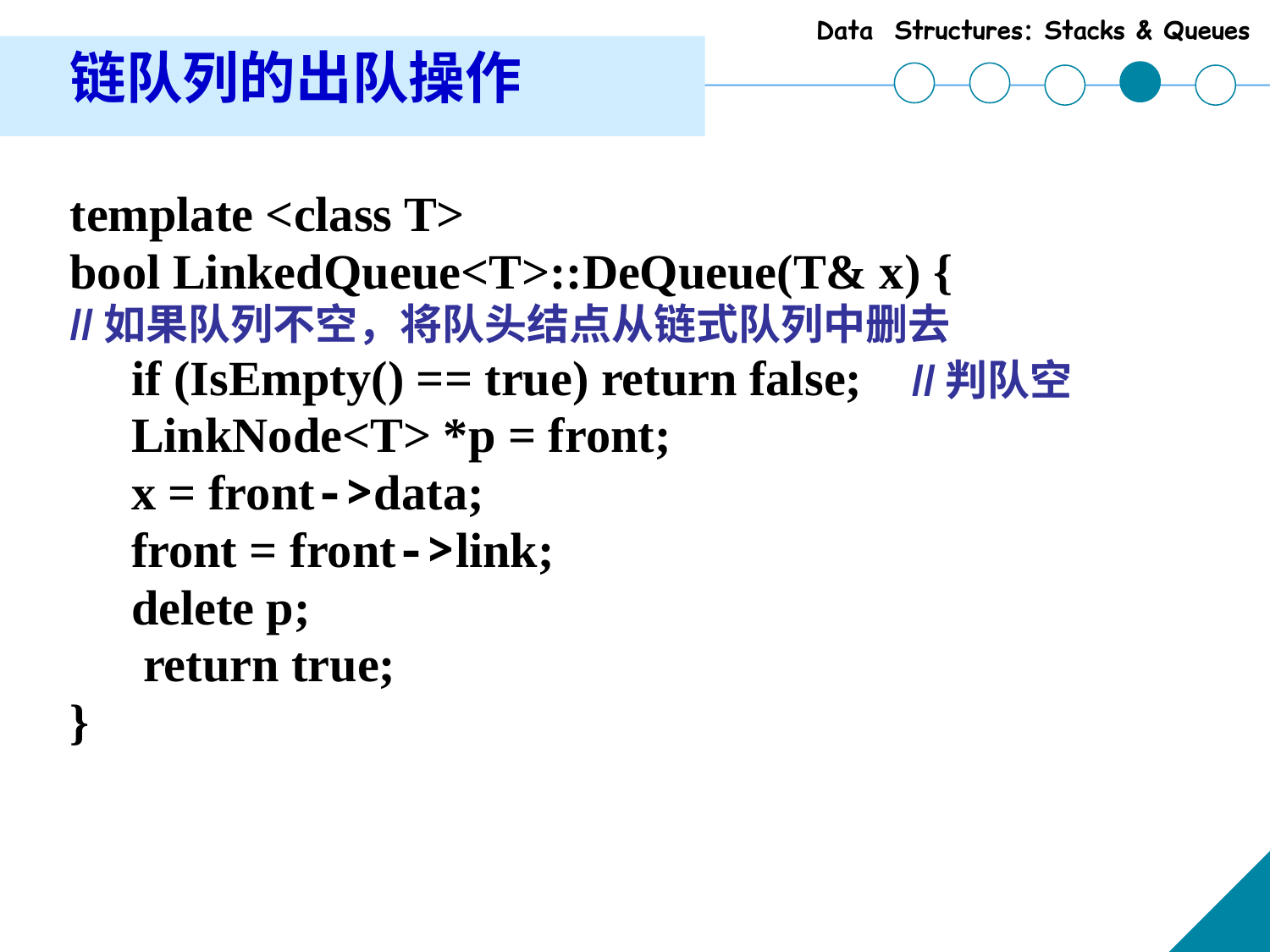

链队列的出队操作

template <class T>
bool LinkedQueue<T>::DeQueue(T& x) {
//如果队列不空，将队头结点从链式队列中删去
     if (IsEmpty() == true) return false;    //判队空
     LinkNode<T> *p = front;
     x = front->data;
     front = front->link;
     delete p;
      return true;
}